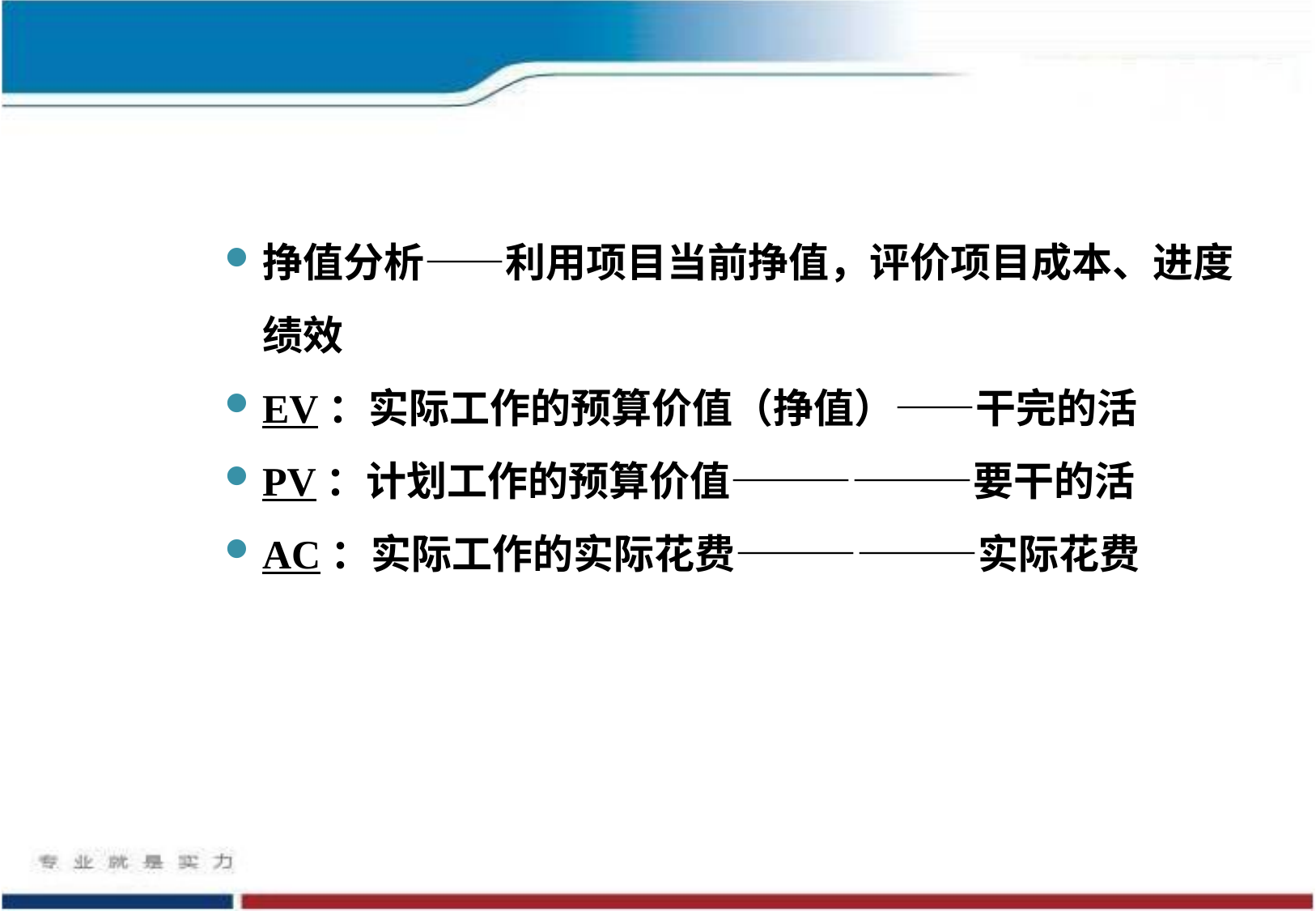

挣值分析——利用项目当前挣值，评价项目成本、进度绩效
EV：实际工作的预算价值（挣值）——干完的活
PV：计划工作的预算价值——————要干的活
AC：实际工作的实际花费——————实际花费